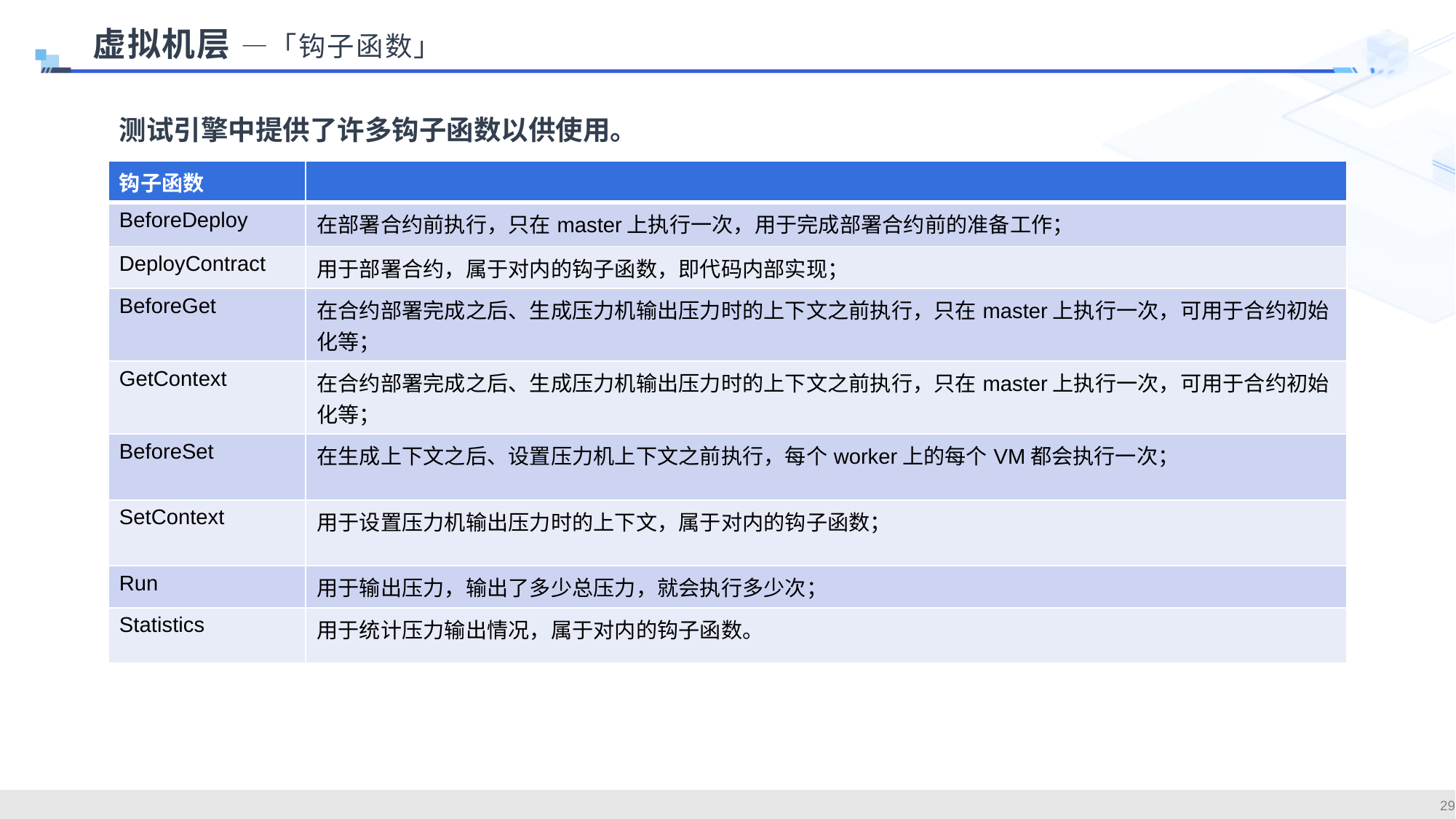

虚拟机层 —「钩子函数」
测试引擎中提供了许多钩子函数以供使用。
| 钩子函数 |  |
| --- | --- |
| BeforeDeploy | 在部署合约前执行，只在master上执行一次，用于完成部署合约前的准备工作； |
| DeployContract | 用于部署合约，属于对内的钩子函数，即代码内部实现； |
| BeforeGet | 在合约部署完成之后、生成压力机输出压力时的上下文之前执行，只在master上执行一次，可用于合约初始化等； |
| GetContext | 在合约部署完成之后、生成压力机输出压力时的上下文之前执行，只在master上执行一次，可用于合约初始化等； |
| BeforeSet | 在生成上下文之后、设置压力机上下文之前执行，每个worker上的每个VM都会执行一次； |
| SetContext | 用于设置压力机输出压力时的上下文，属于对内的钩子函数； |
| Run | 用于输出压力，输出了多少总压力，就会执行多少次； |
| Statistics | 用于统计压力输出情况，属于对内的钩子函数。 |